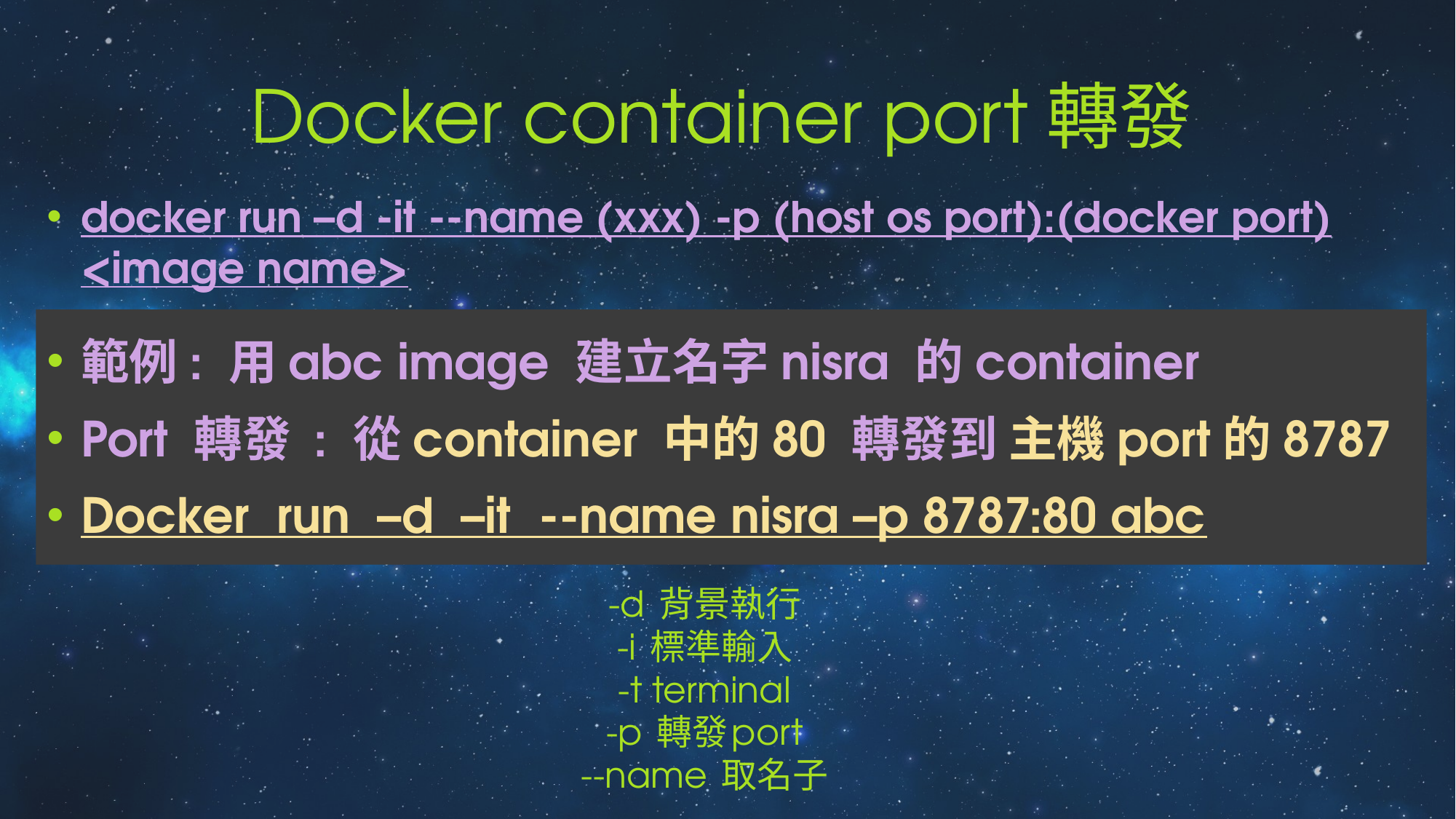

# Docker container port轉發
docker run –d -it --name (xxx) -p (host os port):(docker port) <image name>
範例: 用abc image 建立名字nisra 的container
Port 轉發 : 從container 中的80 轉發到 主機port的8787
Docker  run  –d  –it  --name nisra –p 8787:80 abc
-d 背景執行
-i 標準輸入
-t terminal
-p 轉發port
--name 取名子